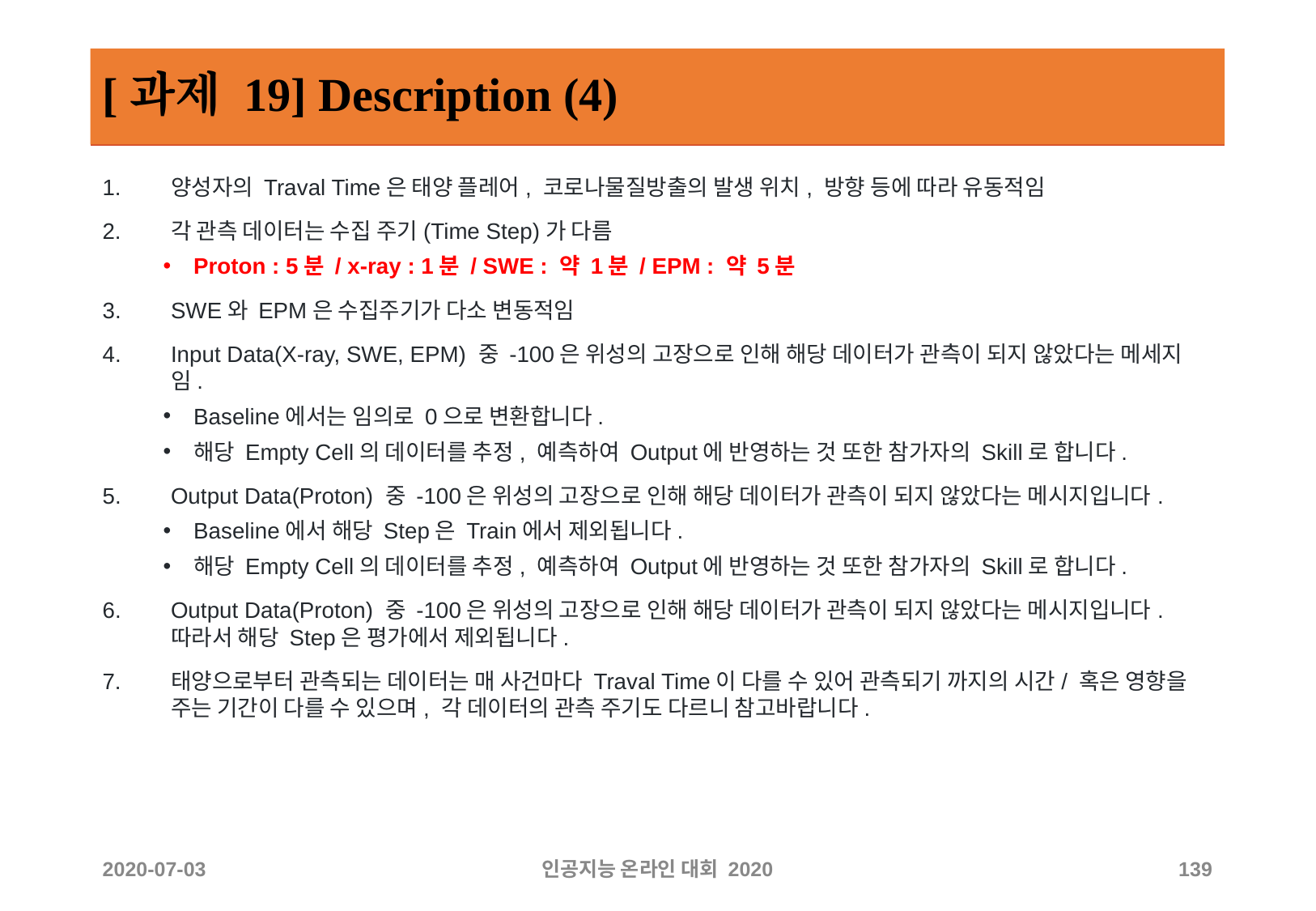

# [과제 19] Description (4)
양성자의 Traval Time은 태양 플레어, 코로나물질방출의 발생 위치, 방향 등에 따라 유동적임
각 관측 데이터는 수집 주기(Time Step)가 다름
Proton : 5분 / x-ray : 1분 / SWE : 약 1분 / EPM : 약 5분
SWE와 EPM은 수집주기가 다소 변동적임
Input Data(X-ray, SWE, EPM) 중 -100은 위성의 고장으로 인해 해당 데이터가 관측이 되지 않았다는 메세지임.
Baseline에서는 임의로 0으로 변환합니다.
해당 Empty Cell의 데이터를 추정, 예측하여 Output에 반영하는 것 또한 참가자의 Skill로 합니다.
Output Data(Proton) 중 -100은 위성의 고장으로 인해 해당 데이터가 관측이 되지 않았다는 메시지입니다.
Baseline에서 해당 Step은 Train에서 제외됩니다.
해당 Empty Cell의 데이터를 추정, 예측하여 Output에 반영하는 것 또한 참가자의 Skill로 합니다.
Output Data(Proton) 중 -100은 위성의 고장으로 인해 해당 데이터가 관측이 되지 않았다는 메시지입니다. 따라서 해당 Step은 평가에서 제외됩니다.
태양으로부터 관측되는 데이터는 매 사건마다 Traval Time이 다를 수 있어 관측되기 까지의 시간/ 혹은 영향을 주는 기간이 다를 수 있으며, 각 데이터의 관측 주기도 다르니 참고바랍니다.

2020-07-03
인공지능 온라인 대회 2020
139